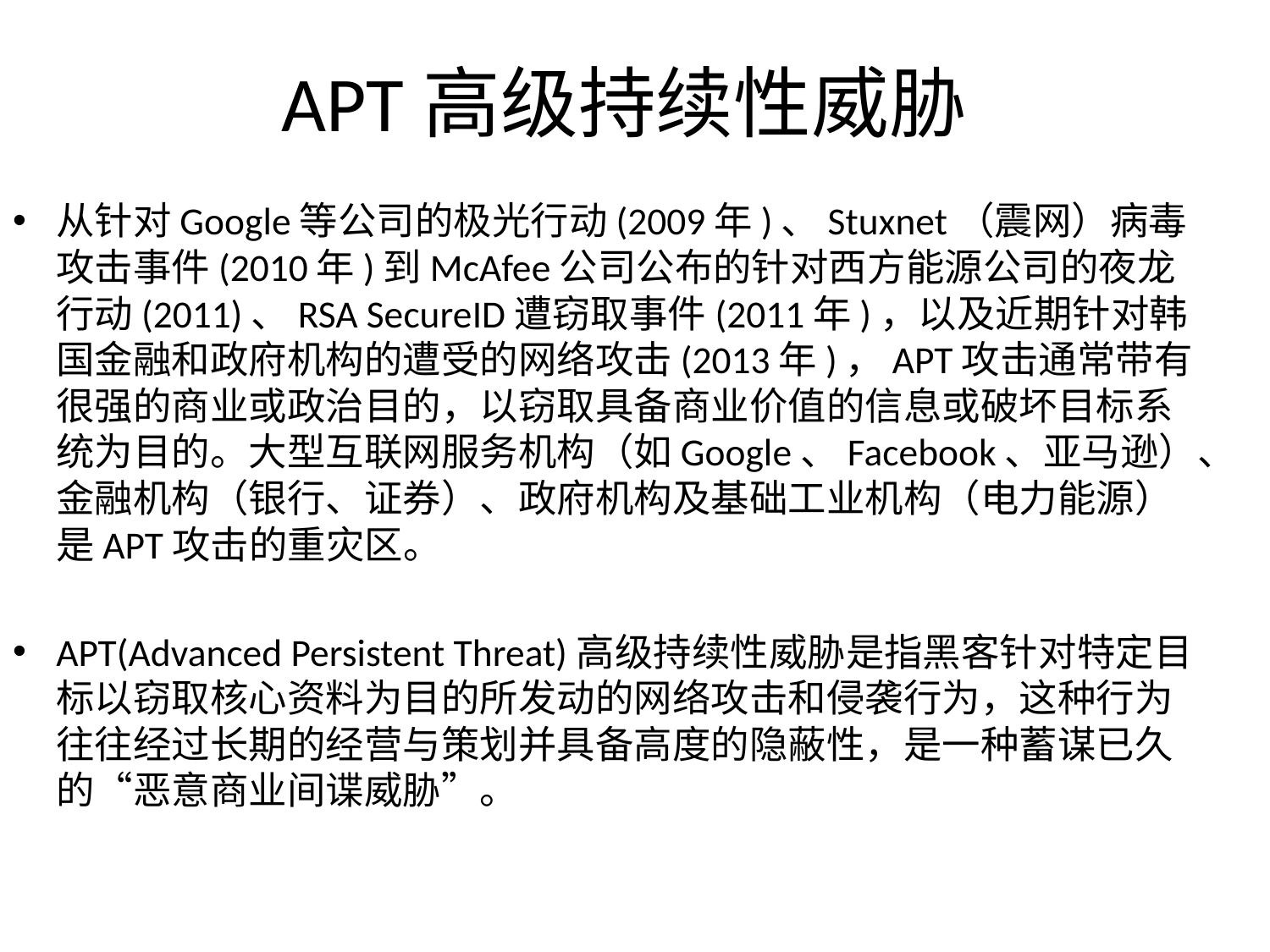

# APT高级持续性威胁
从针对Google等公司的极光行动(2009年)、Stuxnet（震网）病毒攻击事件(2010年)到McAfee公司公布的针对西方能源公司的夜龙行动(2011)、RSA SecureID遭窃取事件(2011年)，以及近期针对韩国金融和政府机构的遭受的网络攻击(2013年)，APT攻击通常带有很强的商业或政治目的，以窃取具备商业价值的信息或破坏目标系统为目的。大型互联网服务机构（如Google、Facebook、亚马逊）、金融机构（银行、证券）、政府机构及基础工业机构（电力能源）是APT攻击的重灾区。

APT(Advanced Persistent Threat)高级持续性威胁是指黑客针对特定目标以窃取核心资料为目的所发动的网络攻击和侵袭行为，这种行为往往经过长期的经营与策划并具备高度的隐蔽性，是一种蓄谋已久的“恶意商业间谍威胁”。
35